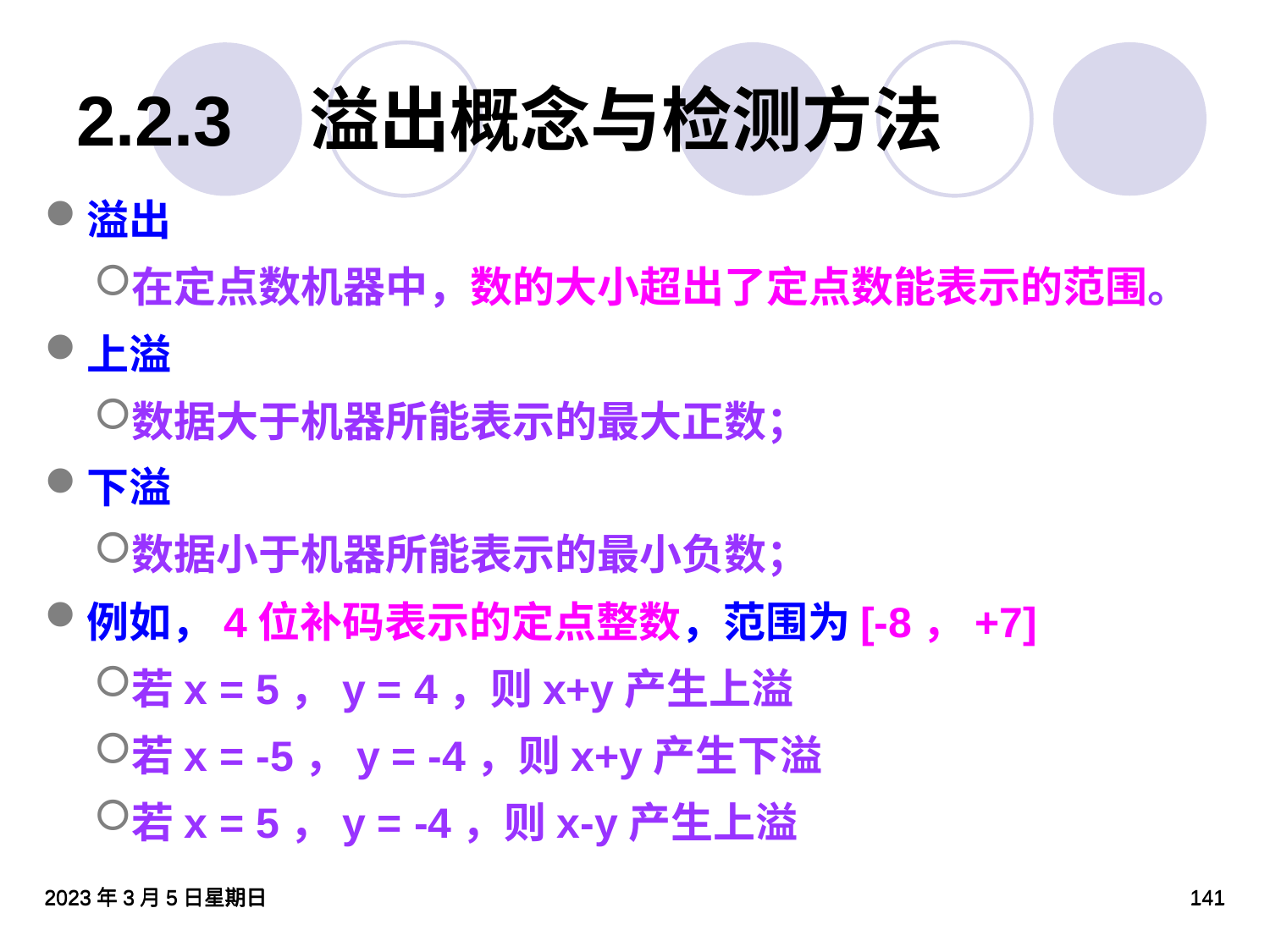

# 2.2.3   溢出概念与检测方法
溢出
在定点数机器中，数的大小超出了定点数能表示的范围。
上溢
数据大于机器所能表示的最大正数；
下溢
数据小于机器所能表示的最小负数；
例如，4位补码表示的定点整数，范围为[-8，+7]
若x = 5，y = 4，则x+y产生上溢
若x = -5，y = -4，则x+y产生下溢
若x = 5，y = -4，则x-y产生上溢
2023年3月5日星期日
2023年3月5日星期日
141
141